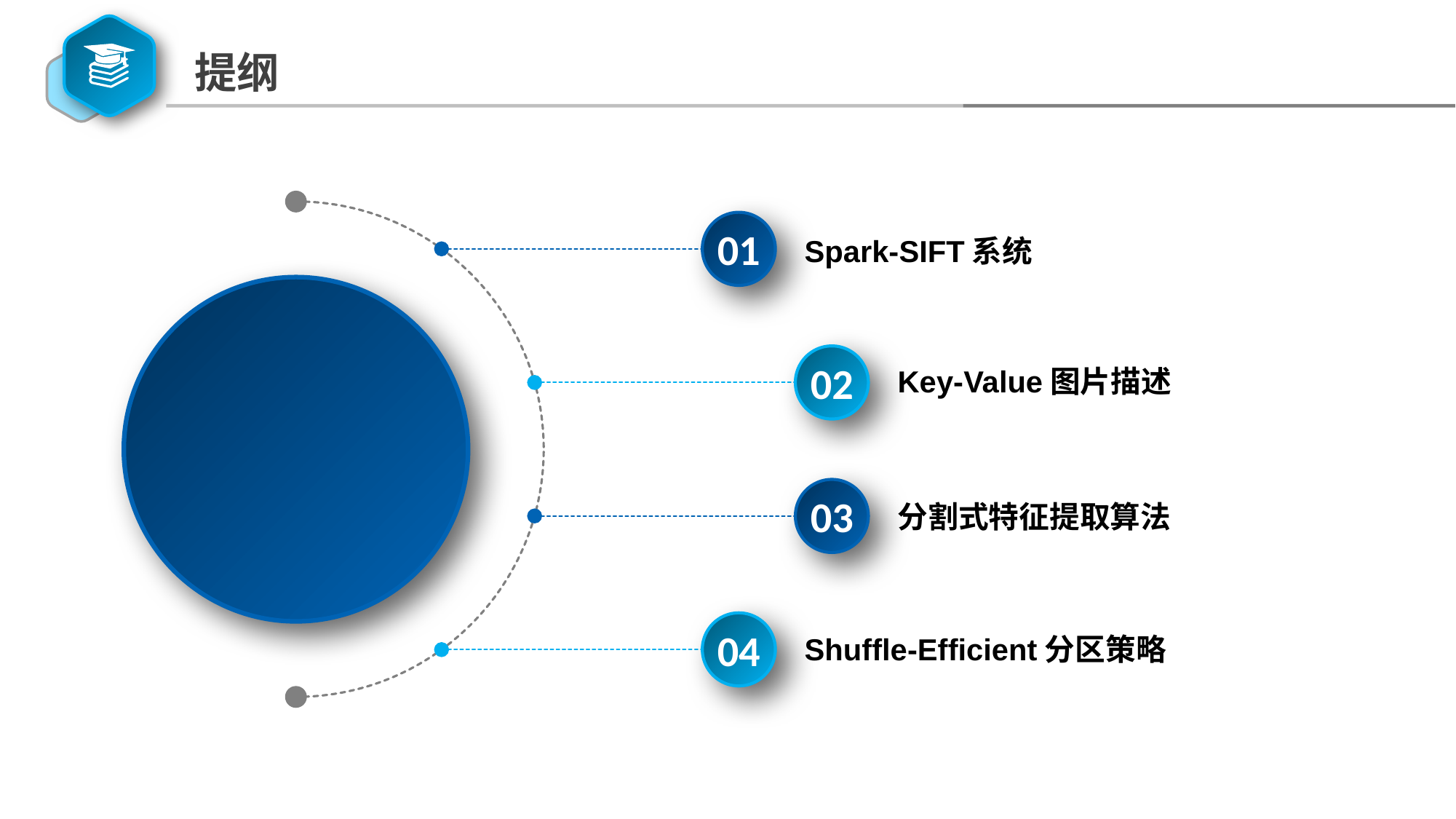

提纲

01
Spark-SIFT系统

02
Key-Value图片描述

03
分割式特征提取算法

04
Shuffle-Efficient分区策略